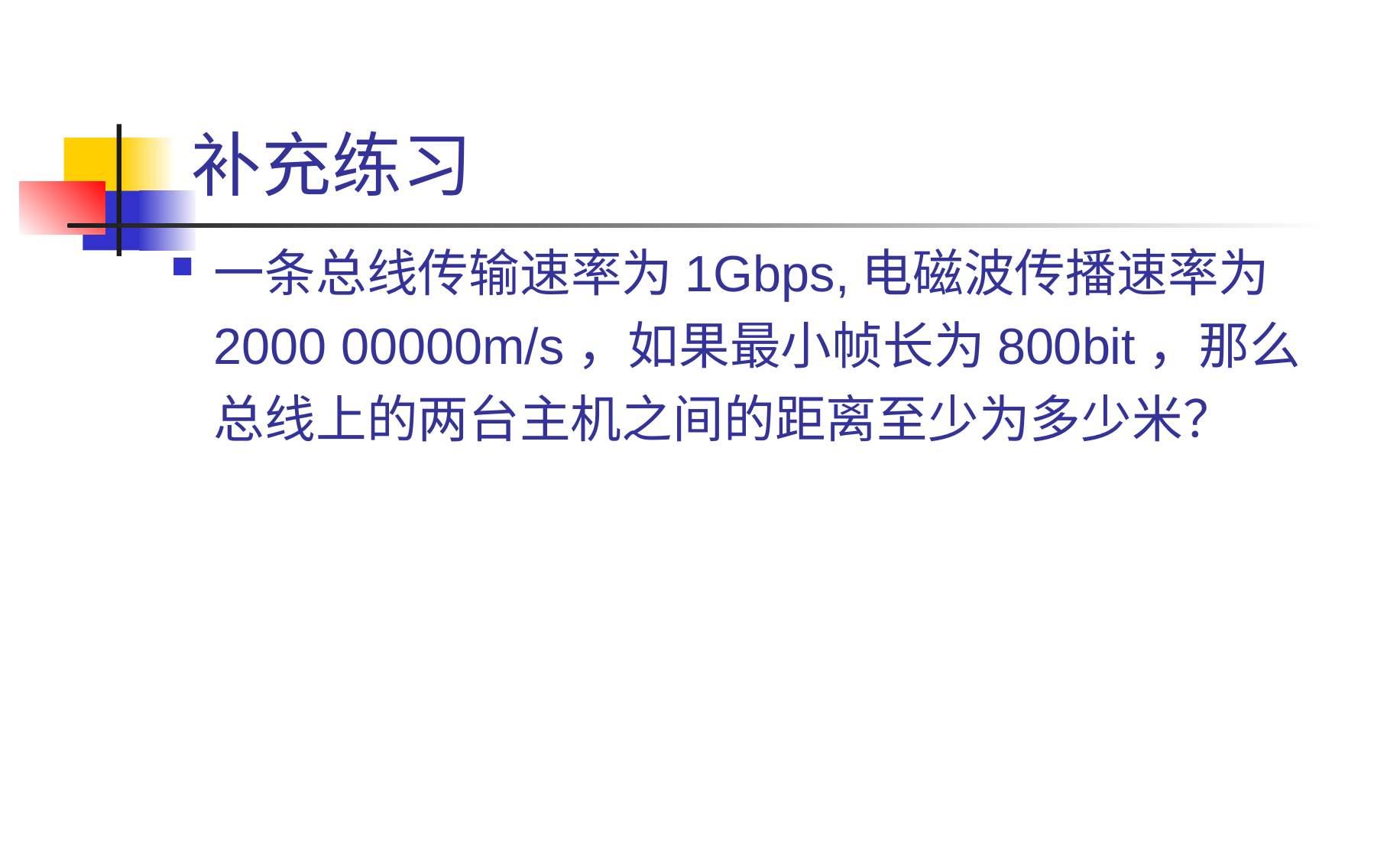

# 补充练习
一条总线传输速率为1Gbps,电磁波传播速率为2000 00000m/s，如果最小帧长为800bit，那么总线上的两台主机之间的距离至少为多少米？